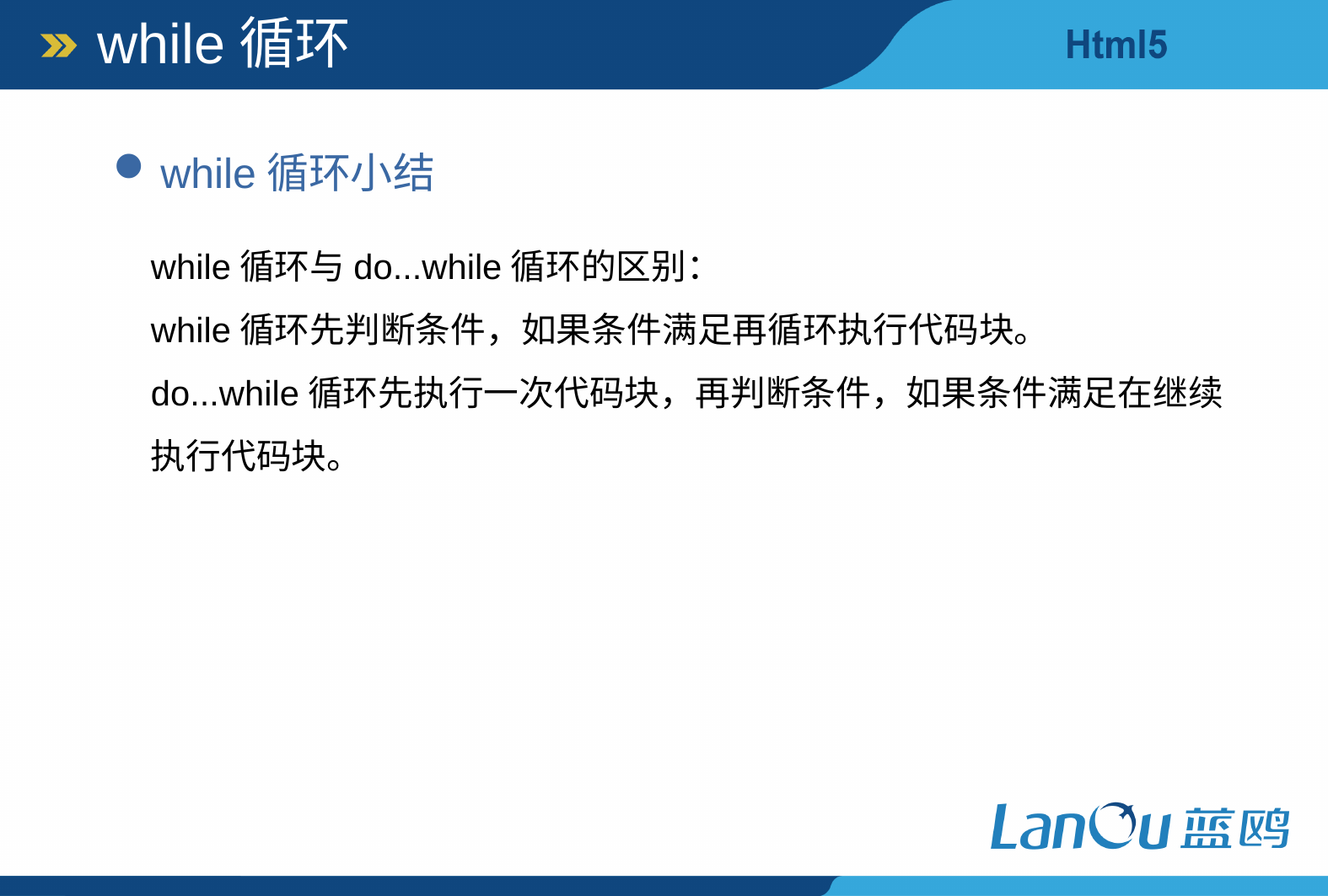

while循环
while循环小结
while循环与do...while循环的区别：
while循环先判断条件，如果条件满足再循环执行代码块。
do...while循环先执行一次代码块，再判断条件，如果条件满足在继续执行代码块。